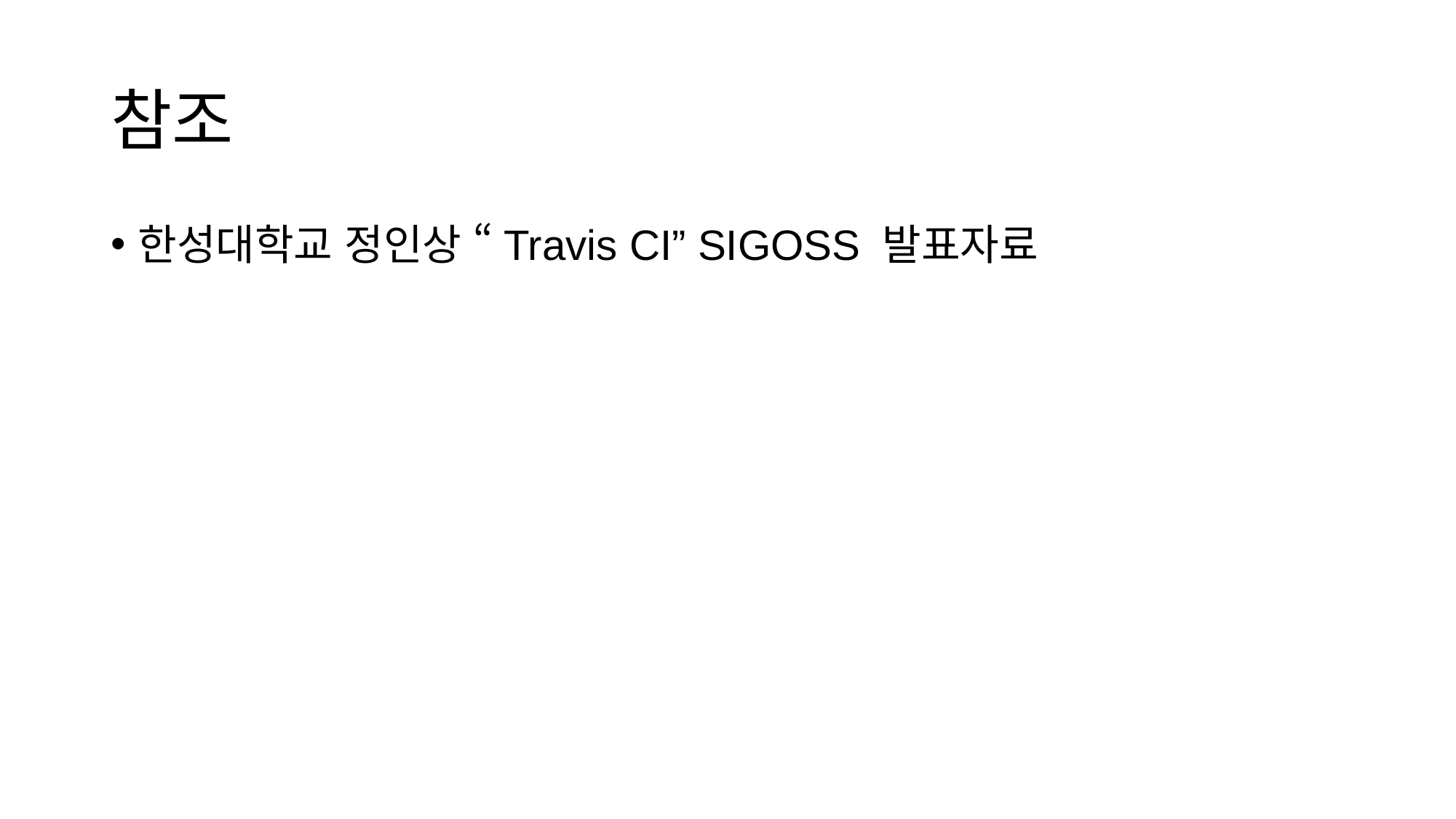

# 참조
한성대학교 정인상 “Travis CI” SIGOSS 발표자료